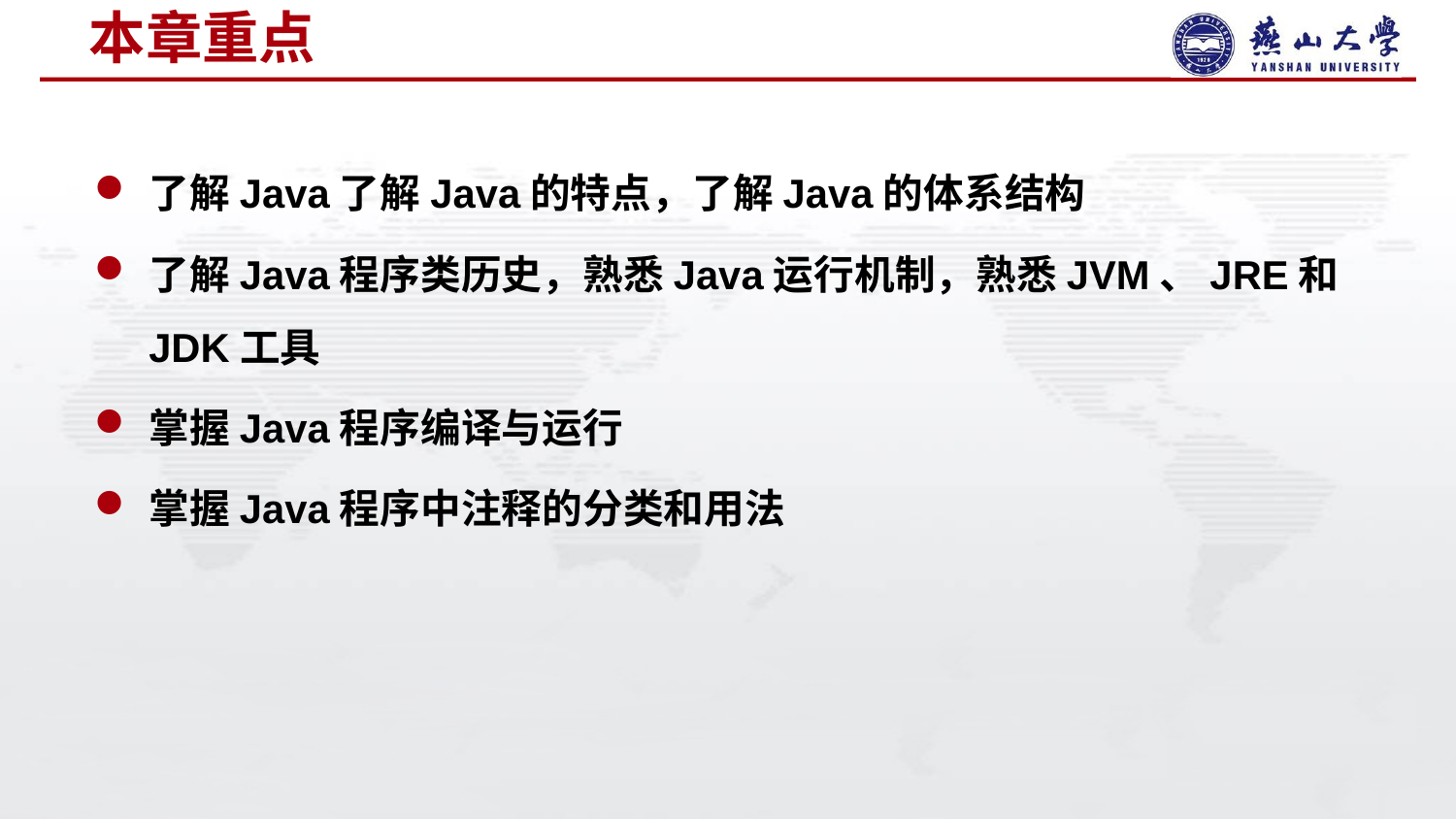

# 本章重点
了解Java了解Java的特点，了解Java的体系结构
了解Java程序类历史，熟悉Java运行机制，熟悉JVM、JRE和JDK工具
掌握Java程序编译与运行
掌握Java程序中注释的分类和用法